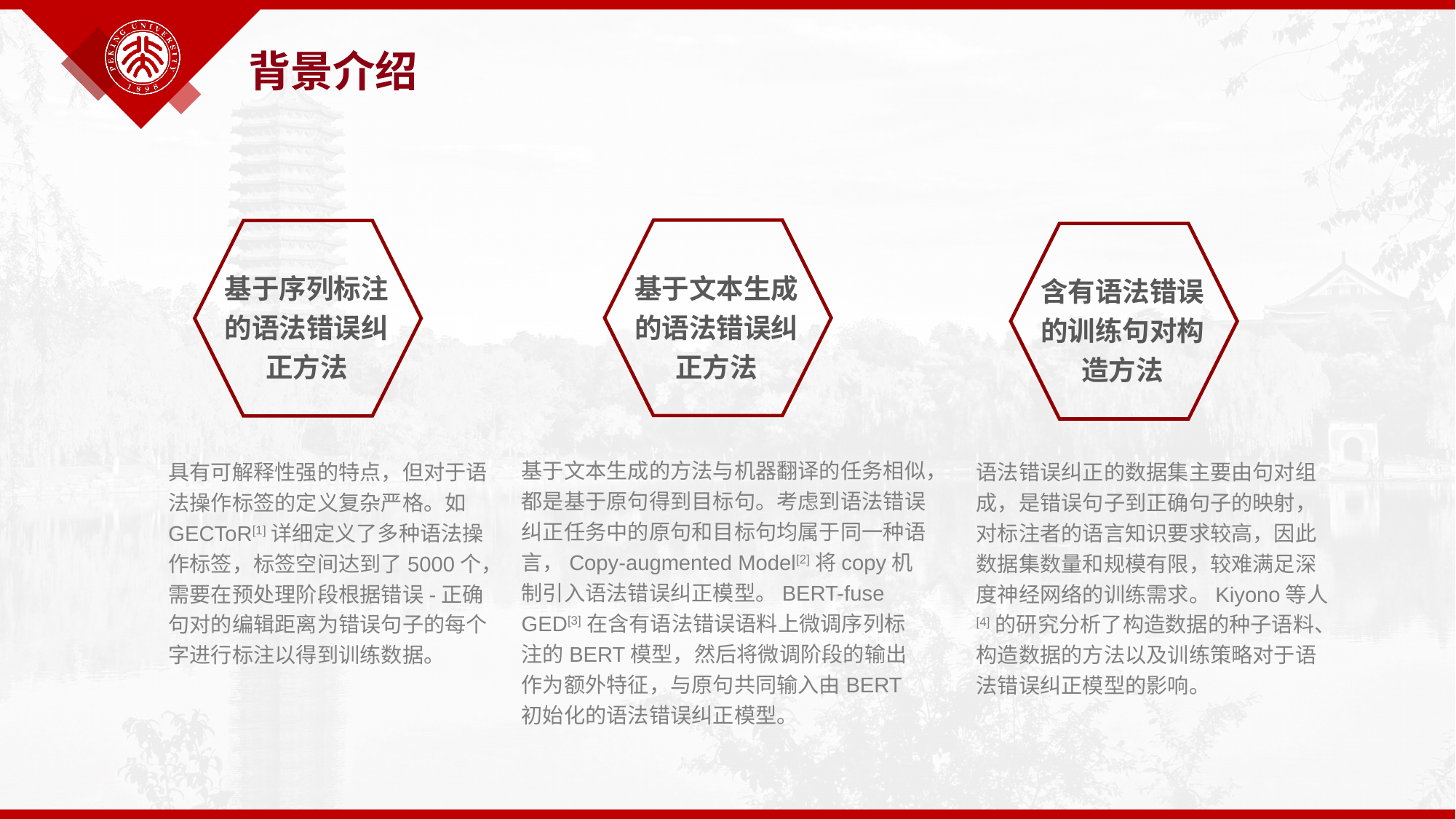

背景介绍

基于文本生成的语法错误纠正方法
基于序列标注的语法错误纠正方法
含有语法错误的训练句对构造方法
基于文本生成的方法与机器翻译的任务相似，都是基于原句得到目标句。考虑到语法错误纠正任务中的原句和目标句均属于同一种语言，Copy-augmented Model[2]将copy机制引入语法错误纠正模型。BERT-fuse GED[3]在含有语法错误语料上微调序列标注的BERT模型，然后将微调阶段的输出作为额外特征，与原句共同输入由BERT初始化的语法错误纠正模型。
具有可解释性强的特点，但对于语法操作标签的定义复杂严格。如GECToR[1]详细定义了多种语法操作标签，标签空间达到了5000个，需要在预处理阶段根据错误-正确句对的编辑距离为错误句子的每个字进行标注以得到训练数据。
语法错误纠正的数据集主要由句对组成，是错误句子到正确句子的映射，对标注者的语言知识要求较高，因此数据集数量和规模有限，较难满足深度神经网络的训练需求。Kiyono等人[4]的研究分析了构造数据的种子语料、构造数据的方法以及训练策略对于语法错误纠正模型的影响。